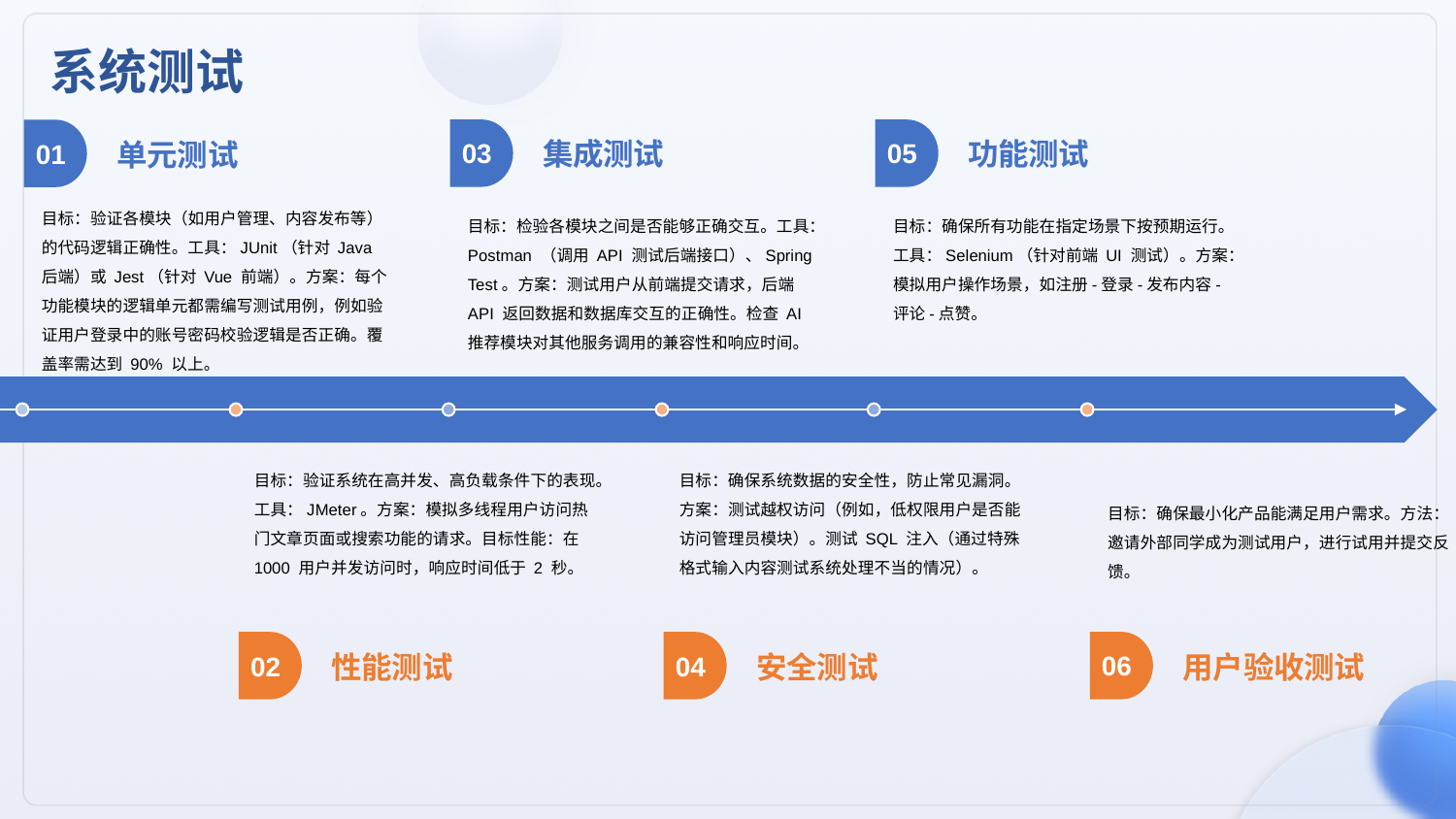

系统测试
03
05
01
集成测试
功能测试
单元测试
目标：验证各模块（如用户管理、内容发布等）的代码逻辑正确性。工具：JUnit（针对 Java后端）或 Jest（针对 Vue 前端）。方案：每个功能模块的逻辑单元都需编写测试用例，例如验证用户登录中的账号密码校验逻辑是否正确。覆盖率需达到 90% 以上。

目标：检验各模块之间是否能够正确交互。工具：Postman （调用 API 测试后端接口）、Spring Test。方案：测试用户从前端提交请求，后端 API 返回数据和数据库交互的正确性。检查 AI 推荐模块对其他服务调用的兼容性和响应时间。

目标：确保所有功能在指定场景下按预期运行。工具：Selenium（针对前端 UI 测试）。方案：模拟用户操作场景，如注册-登录-发布内容-评论-点赞。

目标：验证系统在高并发、高负载条件下的表现。工具：JMeter。方案：模拟多线程用户访问热门文章页面或搜索功能的请求。目标性能：在 1000 用户并发访问时，响应时间低于 2 秒。

目标：确保系统数据的安全性，防止常见漏洞。方案：测试越权访问（例如，低权限用户是否能访问管理员模块）。测试 SQL 注入（通过特殊格式输入内容测试系统处理不当的情况）。

目标：确保最小化产品能满足用户需求。方法：邀请外部同学成为测试用户，进行试用并提交反馈。

06
02
04
用户验收测试
安全测试
性能测试